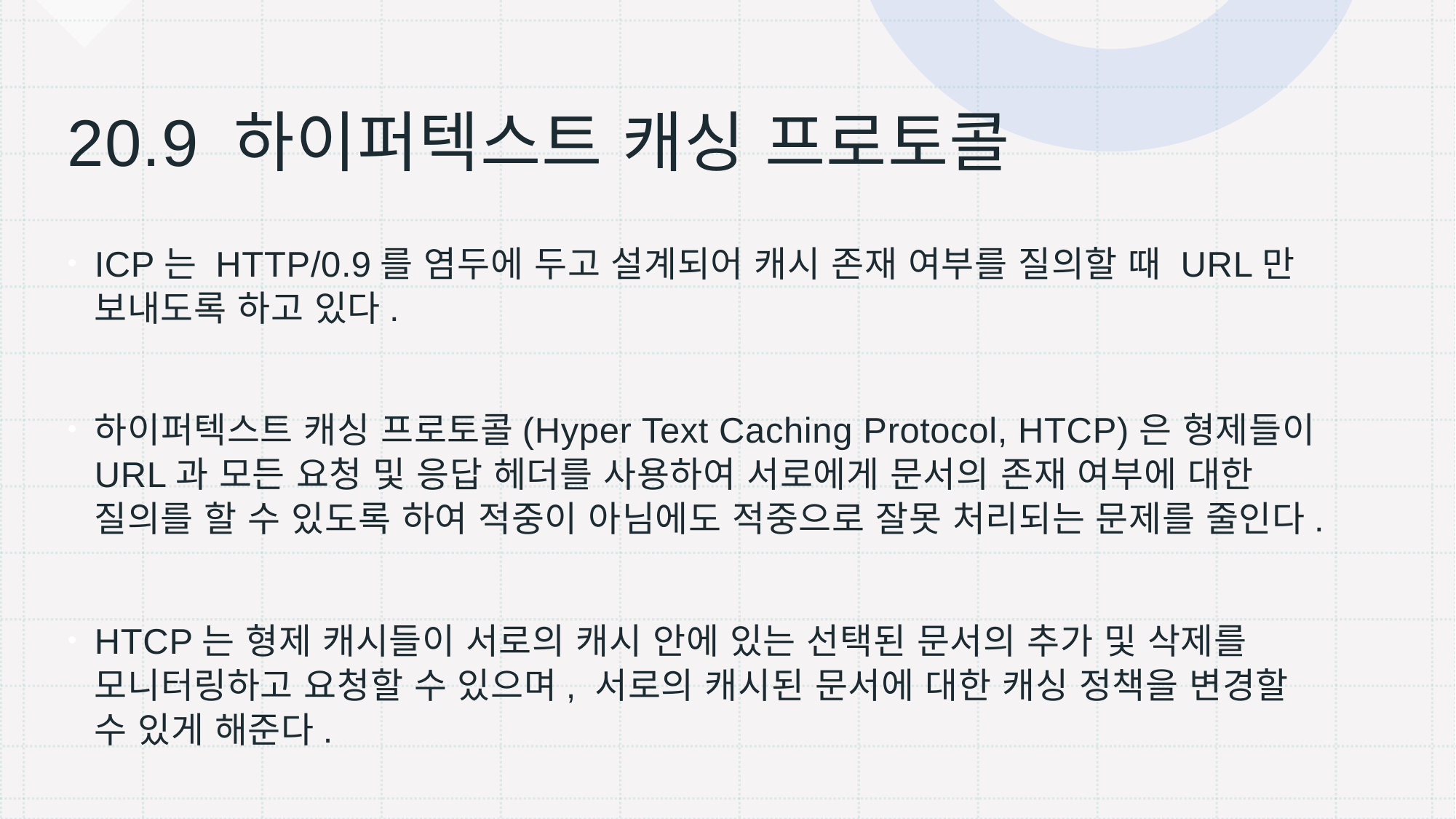

# 20.9 하이퍼텍스트 캐싱 프로토콜
ICP는 HTTP/0.9를 염두에 두고 설계되어 캐시 존재 여부를 질의할 때 URL만 보내도록 하고 있다.

하이퍼텍스트 캐싱 프로토콜(Hyper Text Caching Protocol, HTCP)은 형제들이 URL과 모든 요청 및 응답 헤더를 사용하여 서로에게 문서의 존재 여부에 대한 질의를 할 수 있도록 하여 적중이 아님에도 적중으로 잘못 처리되는 문제를 줄인다.

HTCP는 형제 캐시들이 서로의 캐시 안에 있는 선택된 문서의 추가 및 삭제를 모니터링하고 요청할 수 있으며, 서로의 캐시된 문서에 대한 캐싱 정책을 변경할 수 있게 해준다.